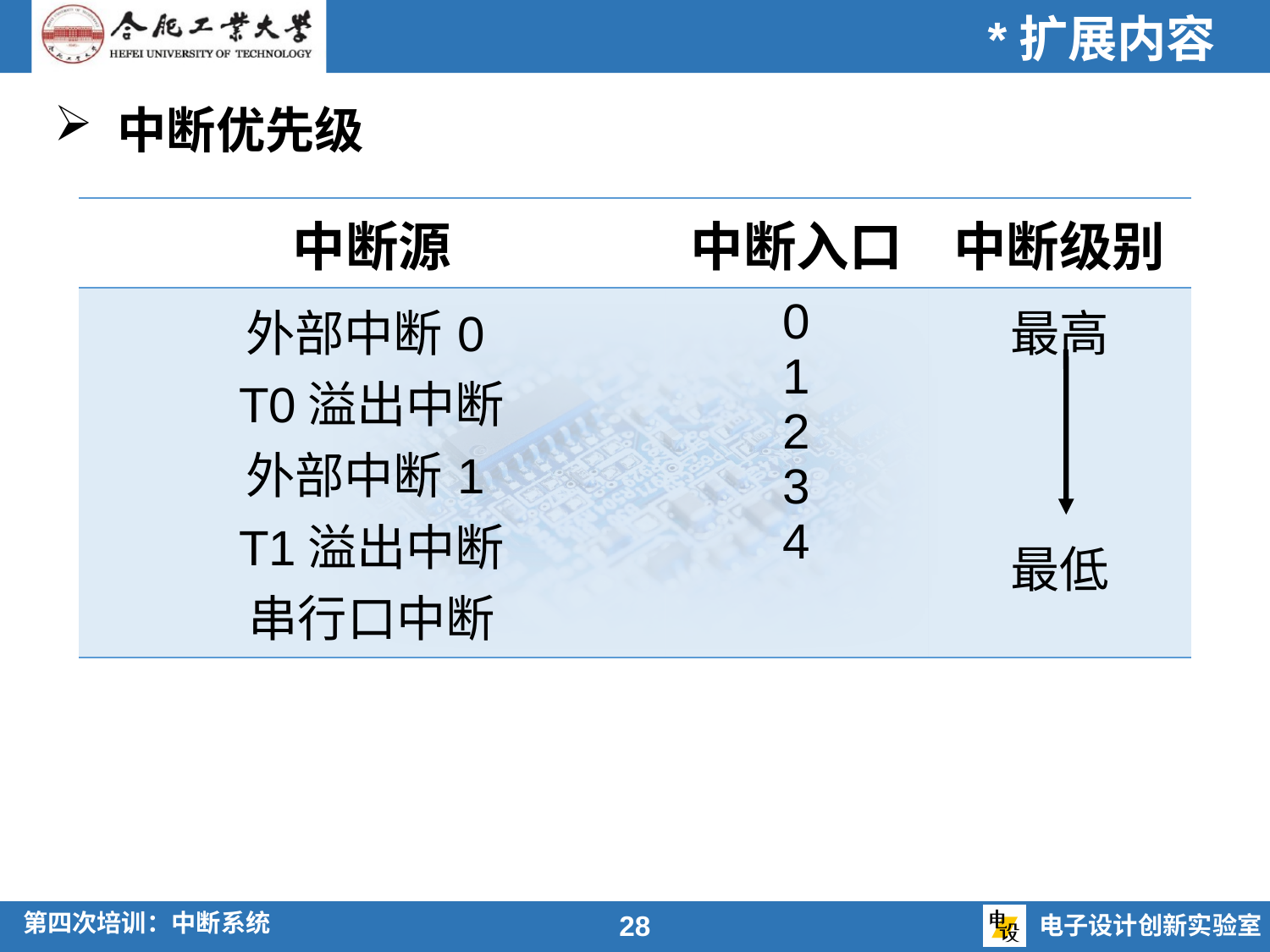

*扩展内容
中断优先级
| 中断源 | 中断入口 | 中断级别 |
| --- | --- | --- |
| 外部中断0 T0溢出中断 外部中断1 T1溢出中断 串行口中断 | 0 1 2 3 4 | 最高 最低 |

28